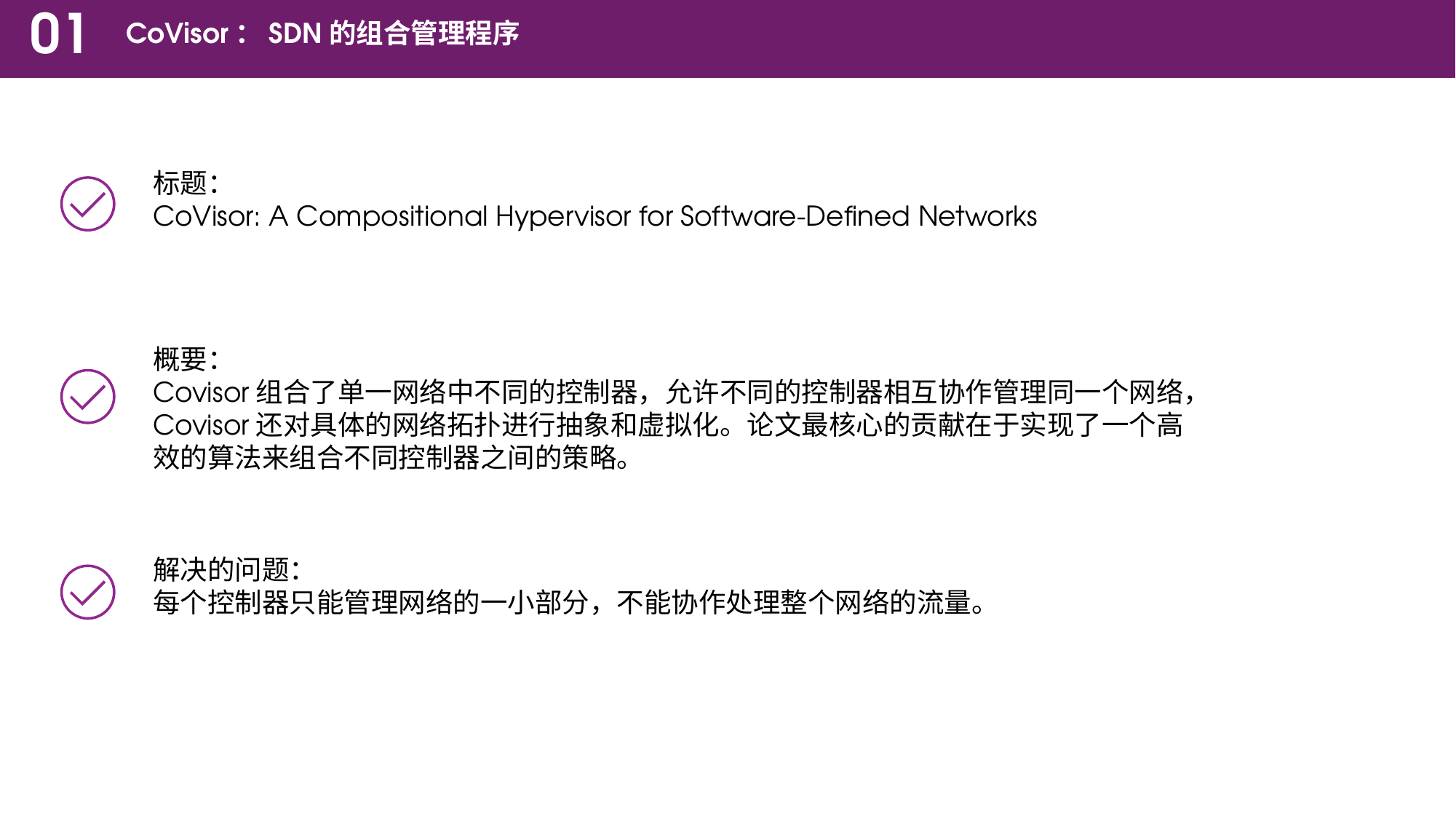

01
CoVisor：SDN的组合管理程序
标题：
CoVisor: A Compositional Hypervisor for Software-Defined Networks

概要：
Covisor组合了单一网络中不同的控制器，允许不同的控制器相互协作管理同一个网络，Covisor还对具体的网络拓扑进行抽象和虚拟化。论文最核心的贡献在于实现了一个高效的算法来组合不同控制器之间的策略。

解决的问题：
每个控制器只能管理网络的一小部分，不能协作处理整个网络的流量。